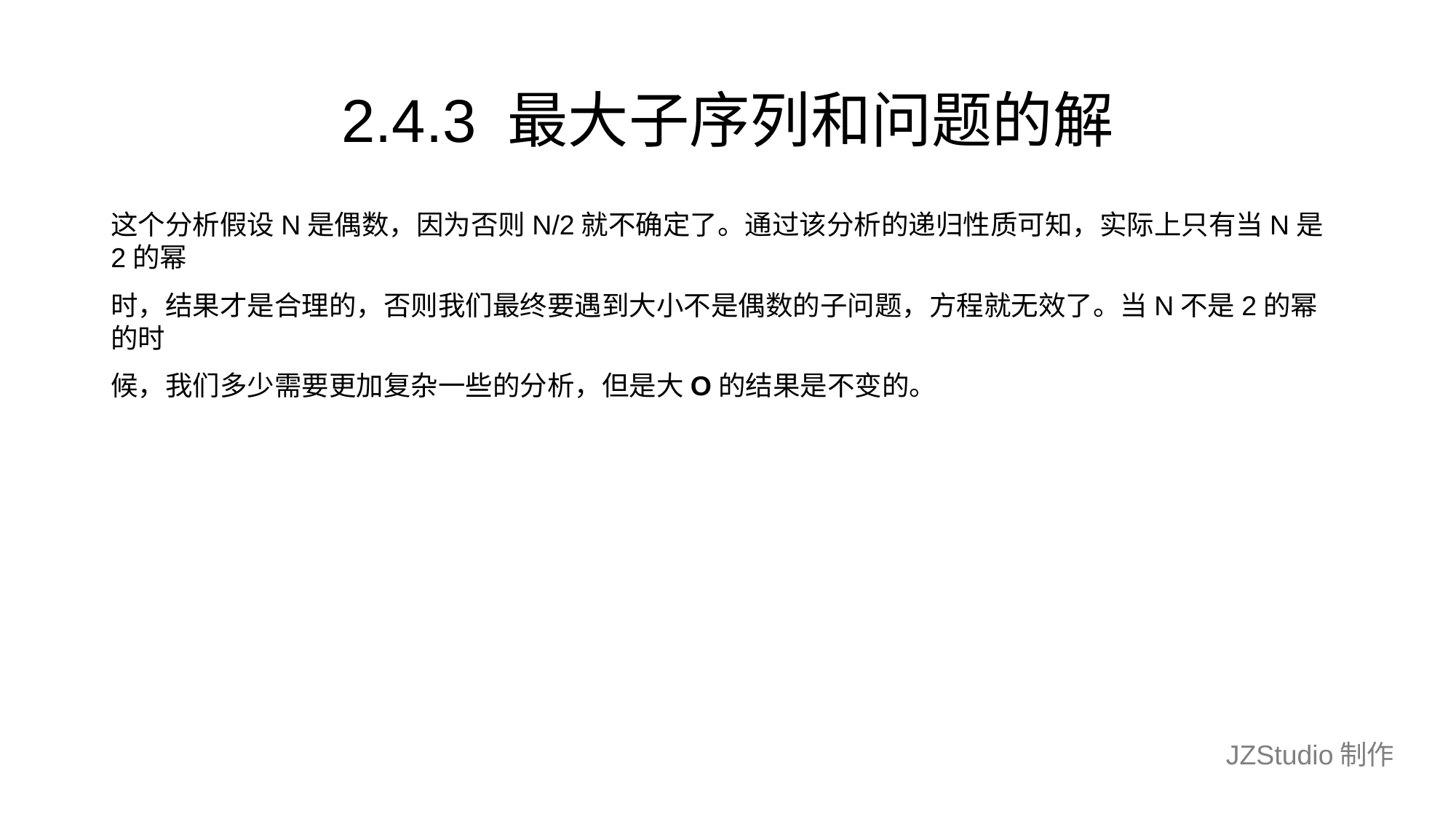

# 2.4.3 最大子序列和问题的解
这个分析假设N是偶数，因为否则N/2就不确定了。通过该分析的递归性质可知，实际上只有当N是2的幂
时，结果才是合理的，否则我们最终要遇到大小不是偶数的子问题，方程就无效了。当N不是2的幂的时
候，我们多少需要更加复杂一些的分析，但是大O的结果是不变的。